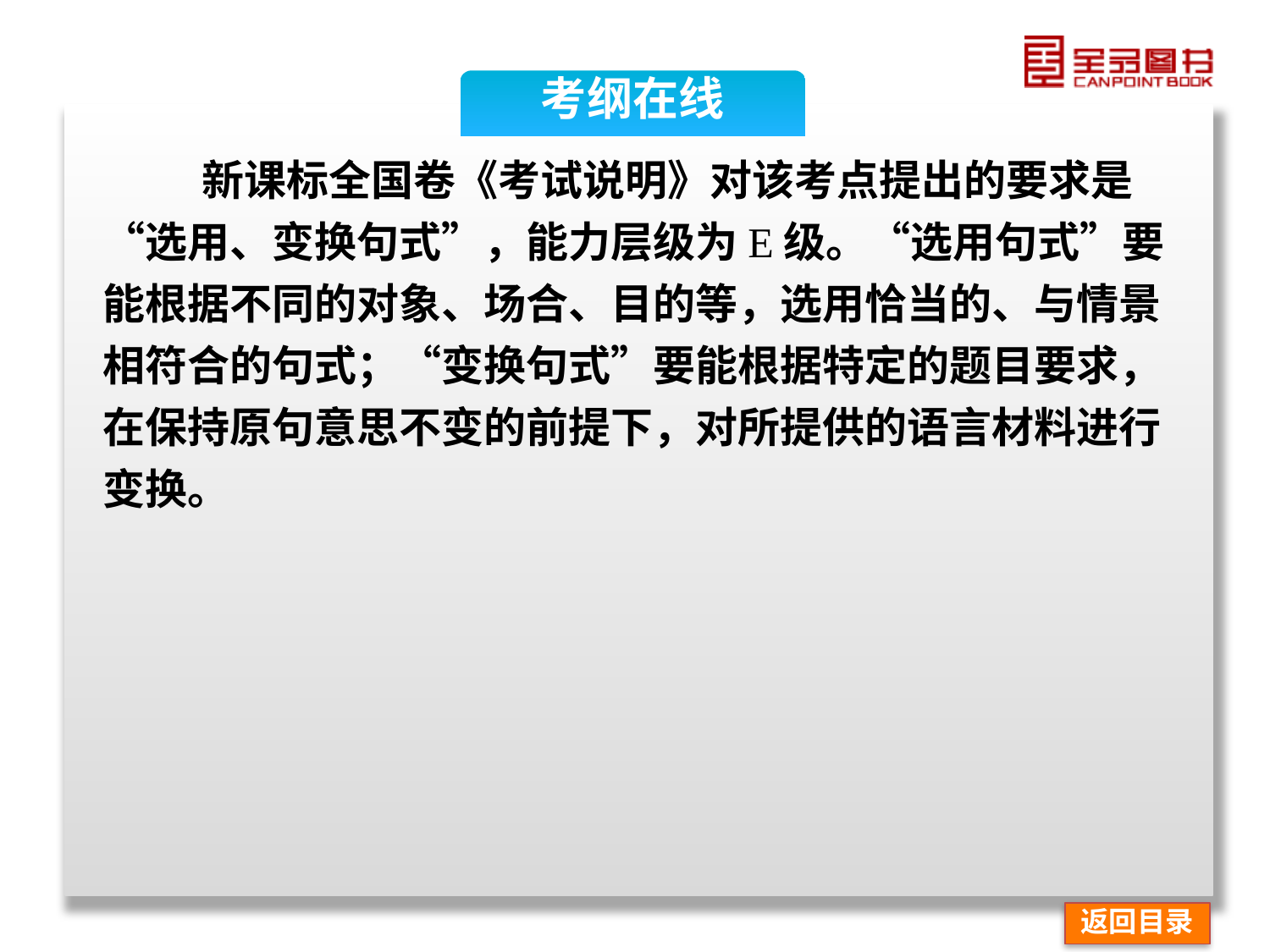

考纲在线

新课标全国卷《考试说明》对该考点提出的要求是“选用、变换句式”，能力层级为E级。“选用句式”要能根据不同的对象、场合、目的等，选用恰当的、与情景相符合的句式；“变换句式”要能根据特定的题目要求，在保持原句意思不变的前提下，对所提供的语言材料进行变换。

返回目录